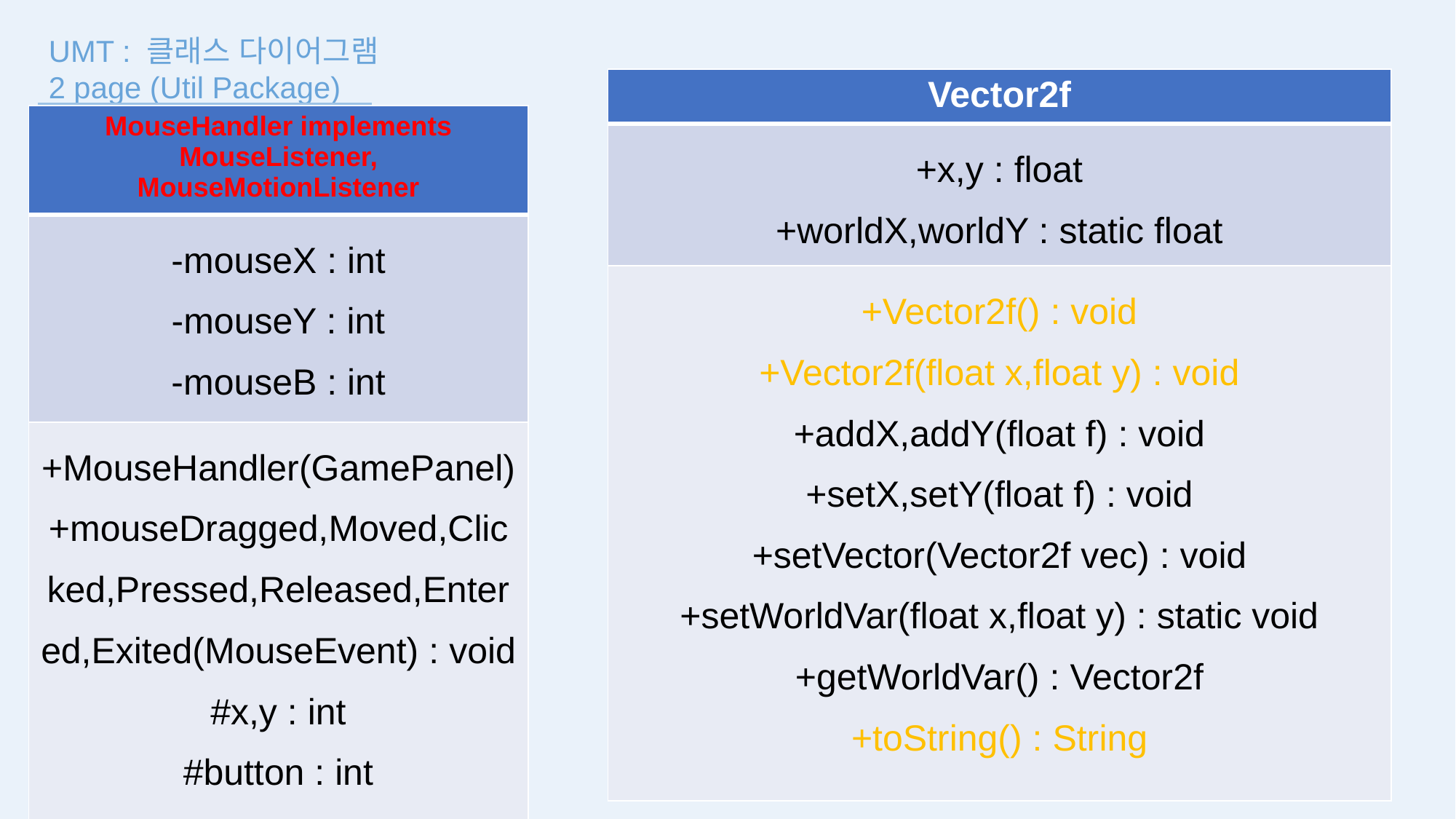

UMT : 클래스 다이어그램
2 page (Util Package)
| Vector2f |
| --- |
| +x,y : float +worldX,worldY : static float |
| +Vector2f() : void +Vector2f(float x,float y) : void +addX,addY(float f) : void +setX,setY(float f) : void +setVector(Vector2f vec) : void +setWorldVar(float x,float y) : static void +getWorldVar() : Vector2f +toString() : String |
| MouseHandler implements MouseListener, MouseMotionListener |
| --- |
| -mouseX : int -mouseY : int -mouseB : int |
| +MouseHandler(GamePanel) +mouseDragged,Moved,Clicked,Pressed,Released,Entered,Exited(MouseEvent) : void #x,y : int #button : int |